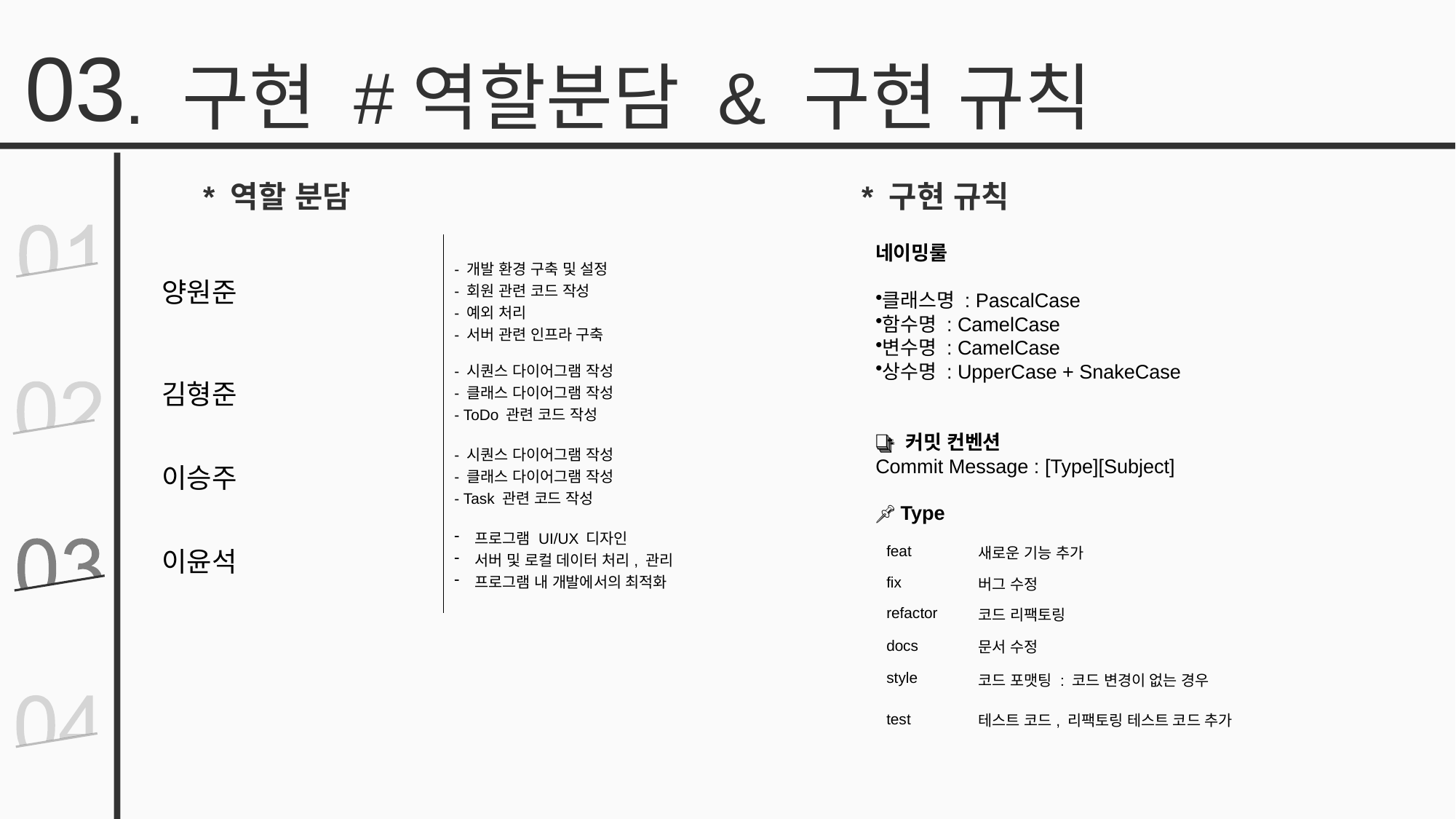

03
. 구현 #역할분담 & 구현 규칙

* 역할 분담
* 구현 규칙

네이밍룰

클래스명 : PascalCase
함수명 : CamelCase
변수명 : CamelCase
상수명 : UpperCase + SnakeCase

📑 커밋 컨벤션
Commit Message : [Type][Subject]

📌 Type
| 양원준 | - 개발 환경 구축 및 설정 - 회원 관련 코드 작성 - 예외 처리 - 서버 관련 인프라 구축 |
| --- | --- |
| 김형준 | - 시퀀스 다이어그램 작성 - 클래스 다이어그램 작성 - ToDo 관련 코드 작성 |
| 이승주 | - 시퀀스 다이어그램 작성 - 클래스 다이어그램 작성 - Task 관련 코드 작성 |
| 이윤석 | 프로그램 UI/UX 디자인 서버 및 로컬 데이터 처리, 관리 프로그램 내 개발에서의 최적화 |

|  |  |
| --- | --- |
| feat | 새로운 기능 추가 |
| fix | 버그 수정 |
| refactor | 코드 리팩토링 |
| docs | 문서 수정 |
| style | 코드 포맷팅 : 코드 변경이 없는 경우 |
| test | 테스트 코드, 리팩토링 테스트 코드 추가 |